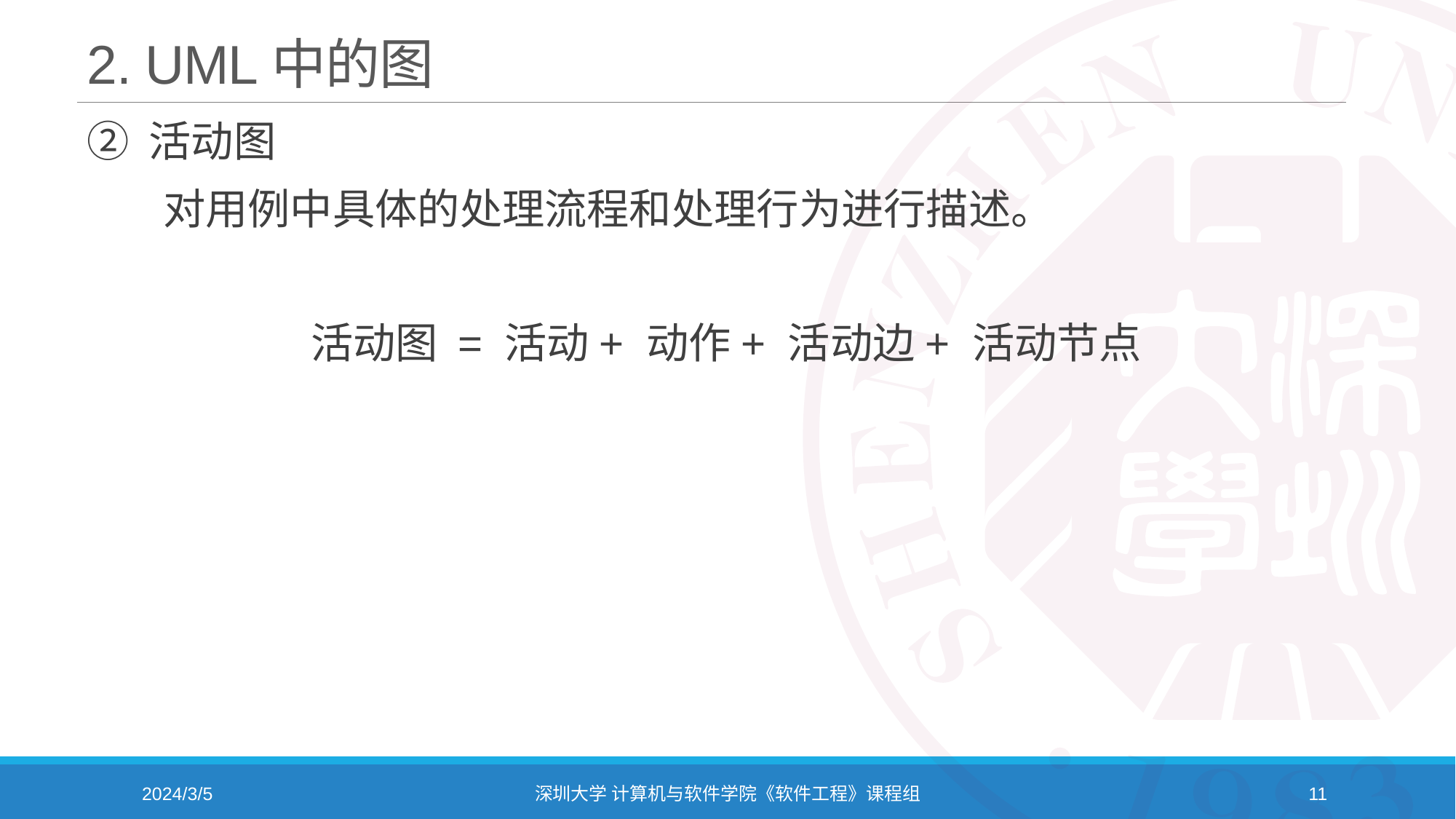

# 2. UML中的图
② 活动图
       对用例中具体的处理流程和处理行为进行描述。

活动图 = 活动+ 动作+ 活动边+ 活动节点
2024/3/5
深圳大学 计算机与软件学院《软件工程》课程组
11